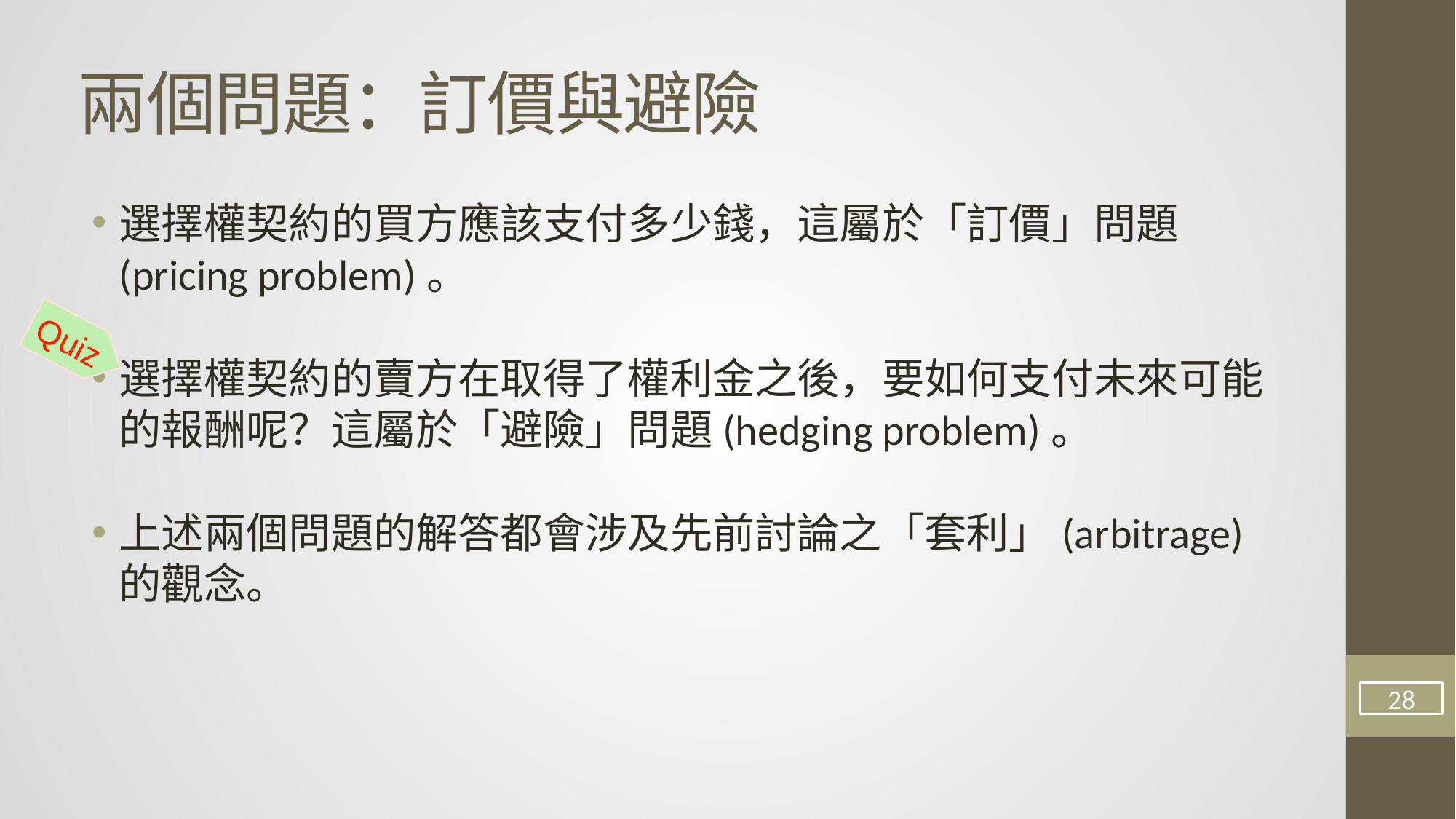

# 兩個問題：訂價與避險
選擇權契約的買方應該支付多少錢，這屬於「訂價」問題 (pricing problem)。

選擇權契約的賣方在取得了權利金之後，要如何支付未來可能的報酬呢？這屬於「避險」問題(hedging problem)。

上述兩個問題的解答都會涉及先前討論之「套利」(arbitrage) 的觀念。
Quiz

28